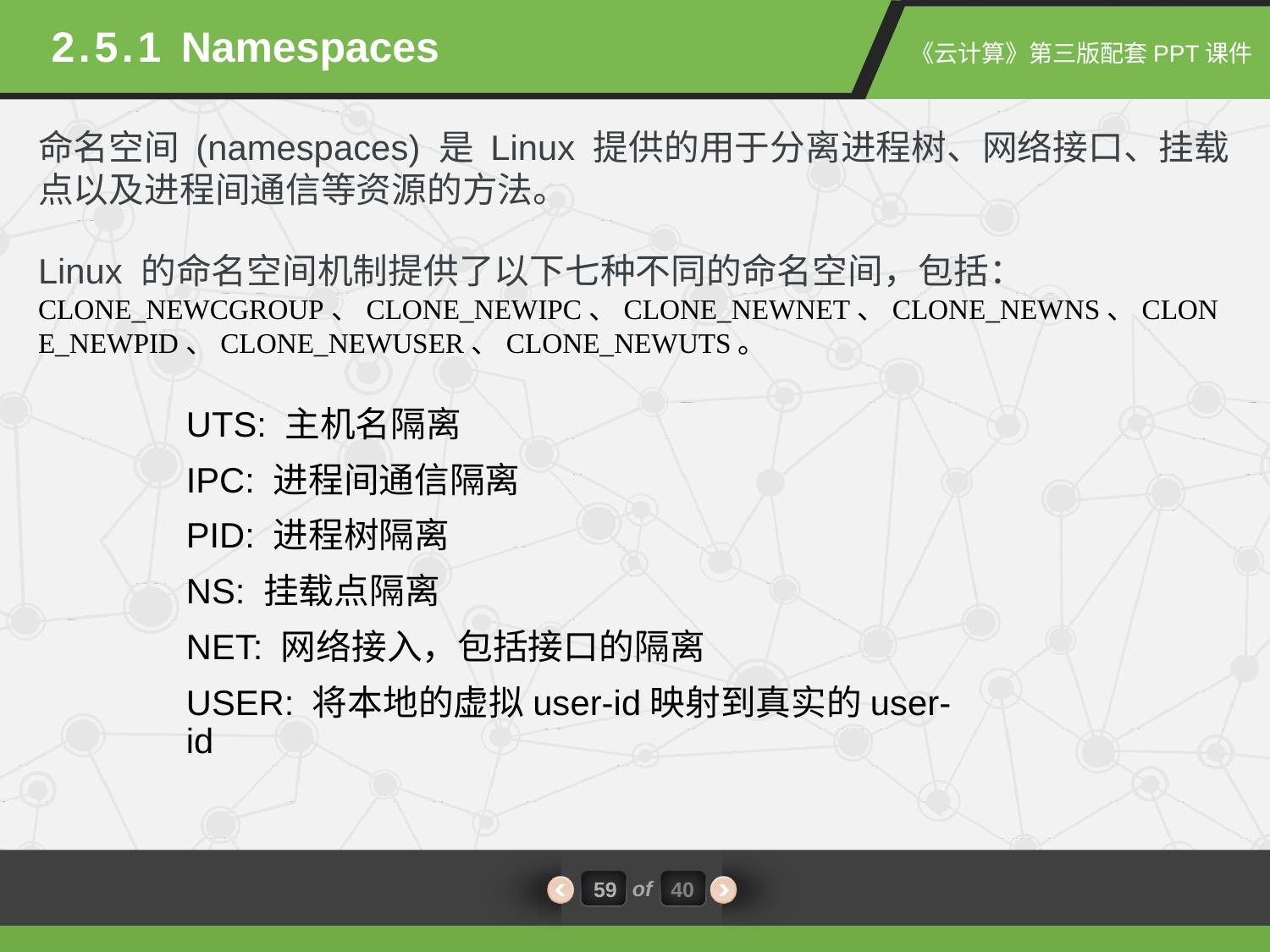

2.5.1 Namespaces
命名空间 (namespaces) 是 Linux 提供的用于分离进程树、网络接口、挂载点以及进程间通信等资源的方法。
Linux 的命名空间机制提供了以下七种不同的命名空间，包括：CLONE_NEWCGROUP、CLONE_NEWIPC、CLONE_NEWNET、CLONE_NEWNS、CLONE_NEWPID、CLONE_NEWUSER、CLONE_NEWUTS。
UTS: 主机名隔离
IPC: 进程间通信隔离
PID: 进程树隔离
NS: 挂载点隔离
NET: 网络接入，包括接口的隔离
USER: 将本地的虚拟user-id映射到真实的user-id
59